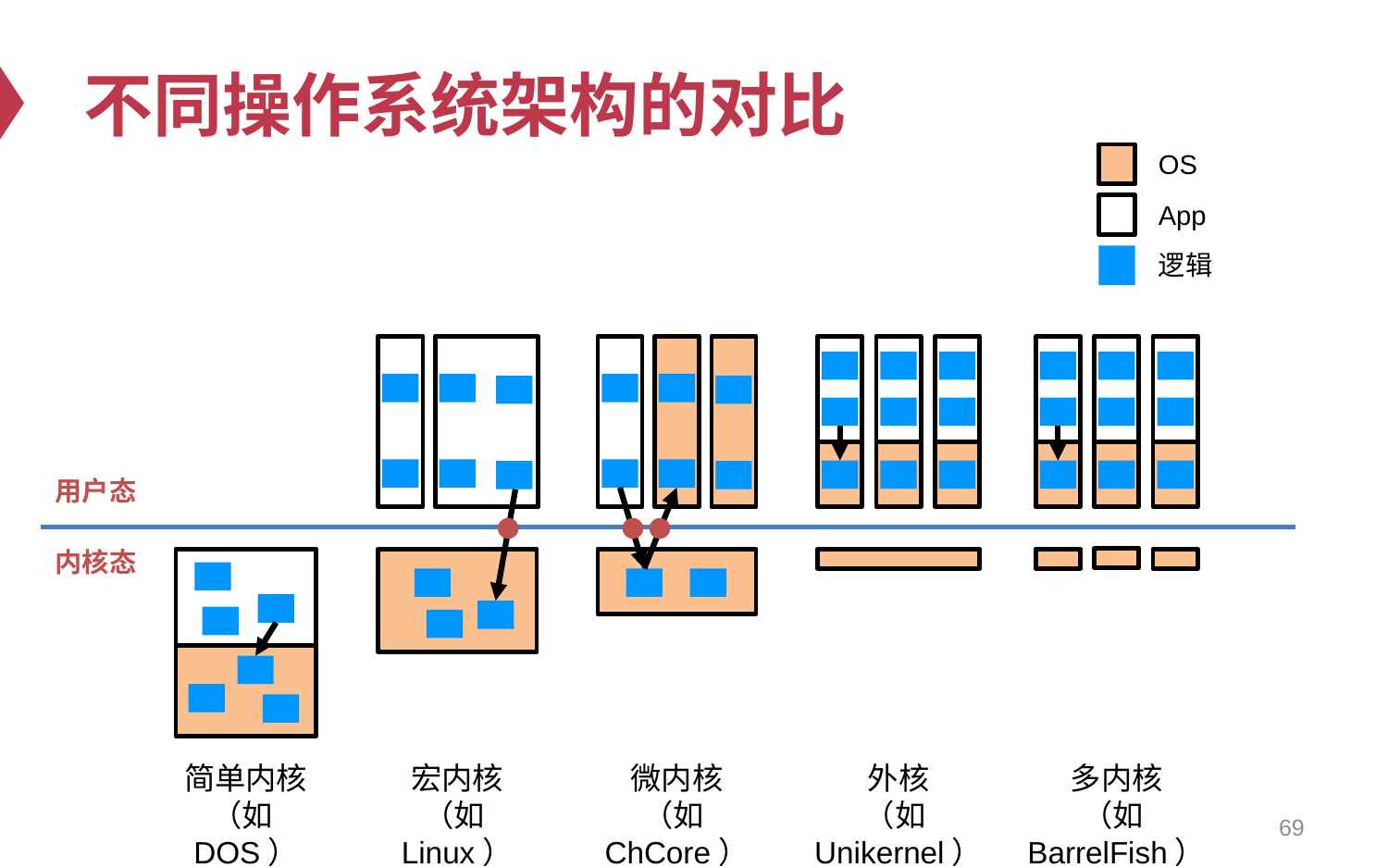

# 不同操作系统架构的对比
OS

App

逻辑

用户态

内核态

简单内核
（如DOS）
宏内核
（如Linux）
微内核
（如ChCore）
外核
（如Unikernel）
多内核
（如BarrelFish）
69